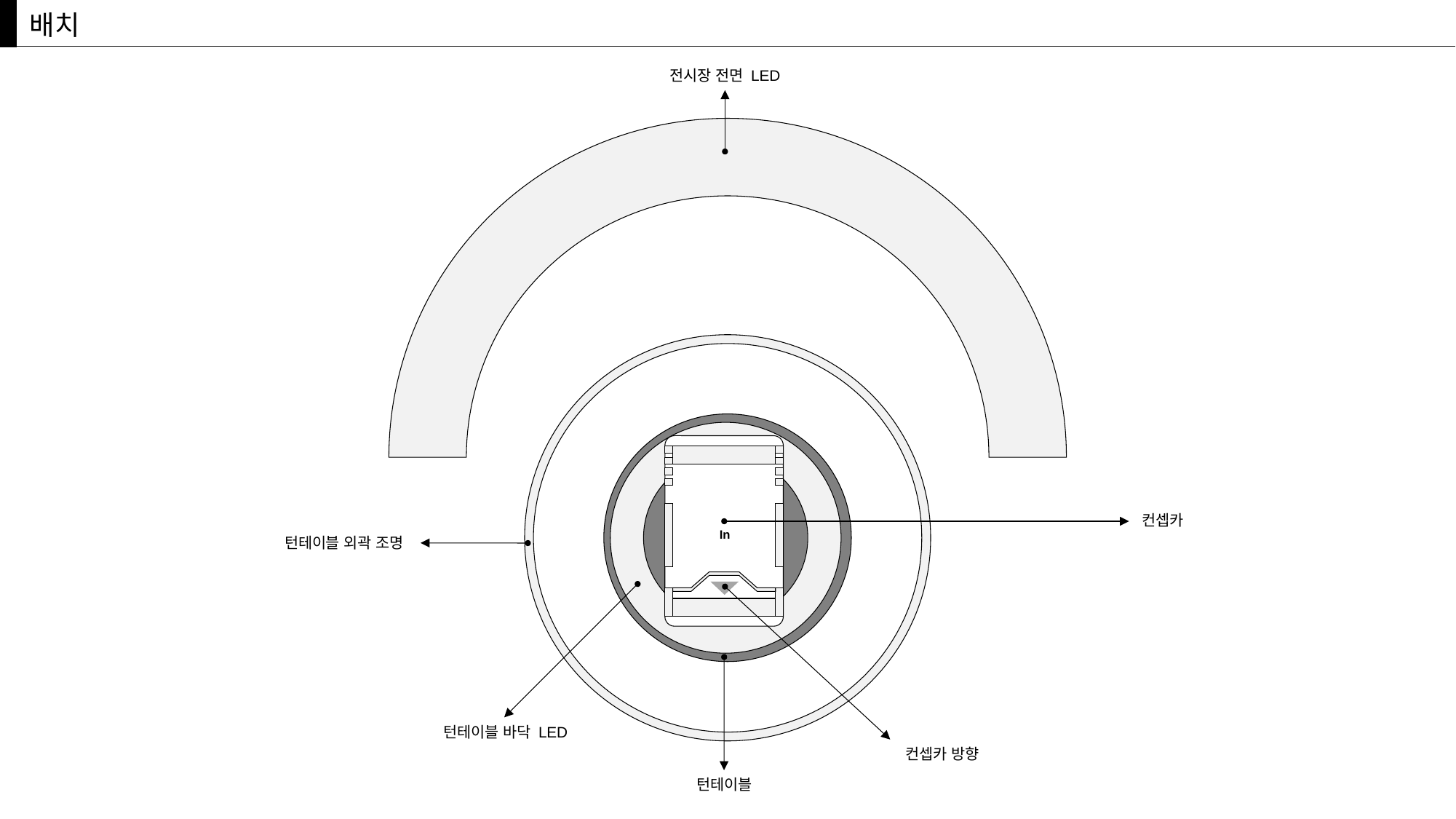

배치
전시장 전면 LED

In

컨셉카
턴테이블 외곽 조명

턴테이블 바닥 LED
컨셉카 방향
턴테이블